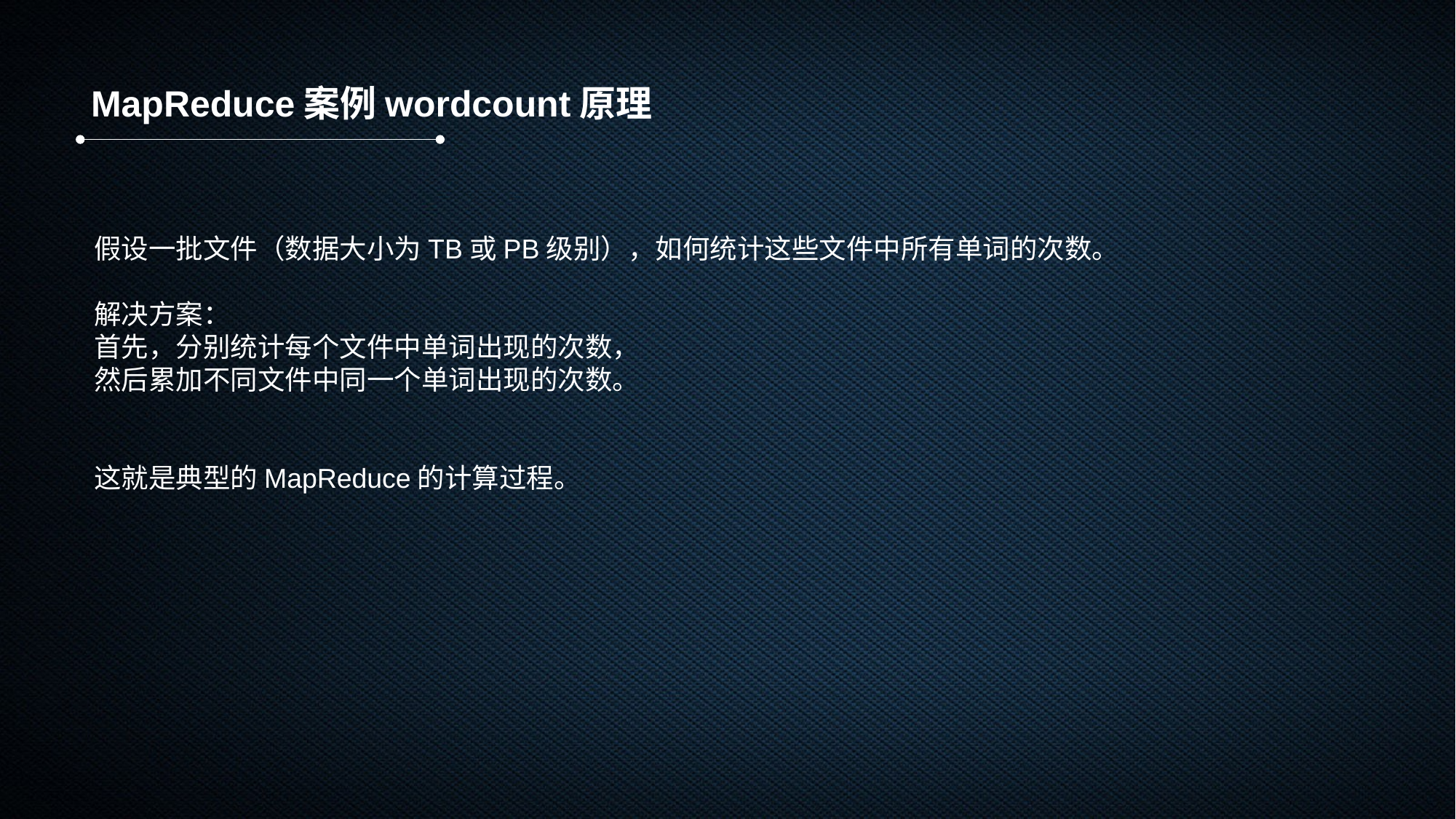

MapReduce案例wordcount原理
假设一批文件（数据大小为TB或PB级别），如何统计这些文件中所有单词的次数。

解决方案：
首先，分别统计每个文件中单词出现的次数，
然后累加不同文件中同一个单词出现的次数。

这就是典型的MapReduce的计算过程。